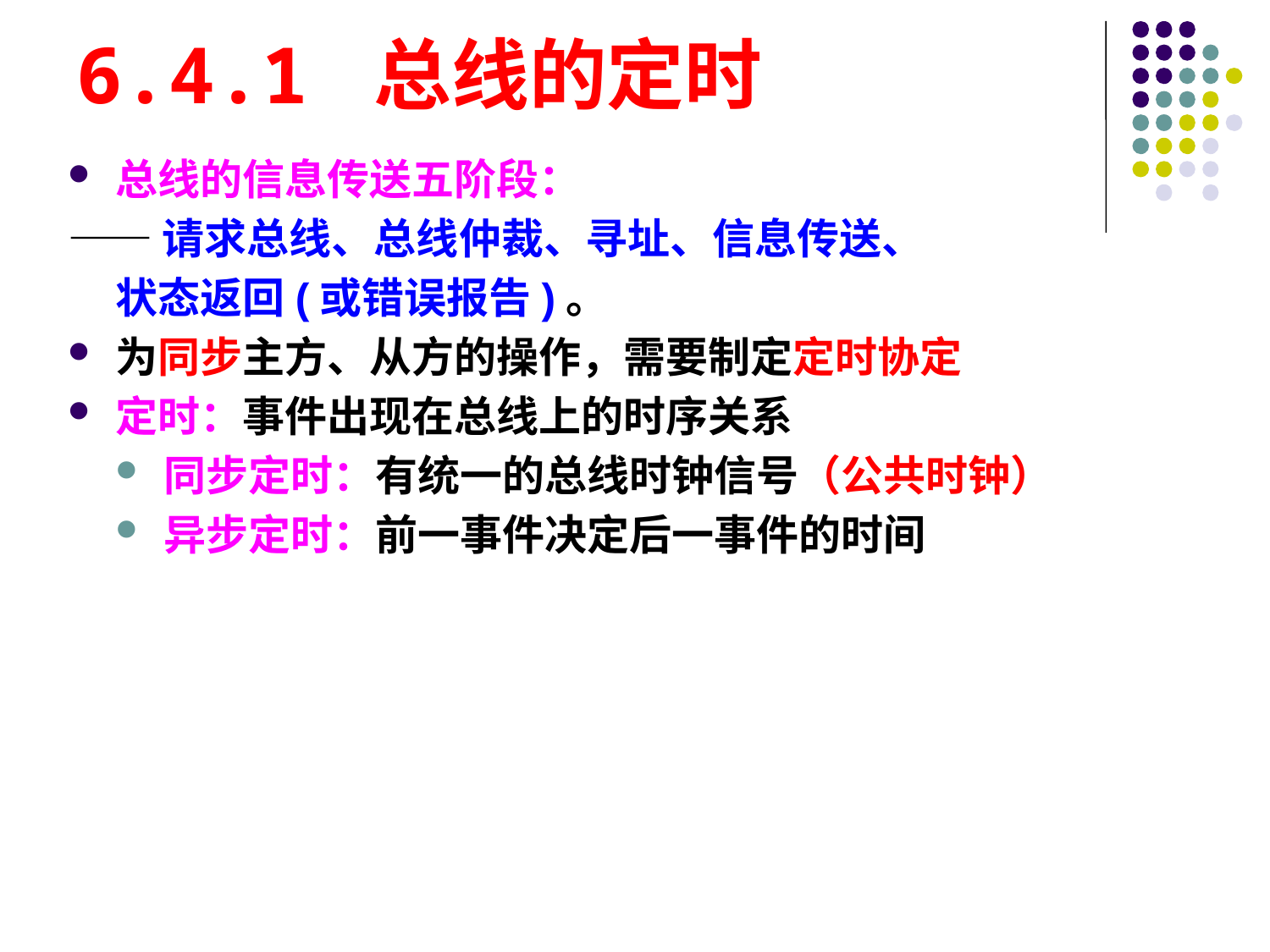

# 6.4.1 总线的定时
总线的信息传送五阶段：
——请求总线、总线仲裁、寻址、信息传送、
    状态返回(或错误报告)。
为同步主方、从方的操作，需要制定定时协定
定时：事件出现在总线上的时序关系
同步定时：有统一的总线时钟信号（公共时钟）
异步定时：前一事件决定后一事件的时间
29